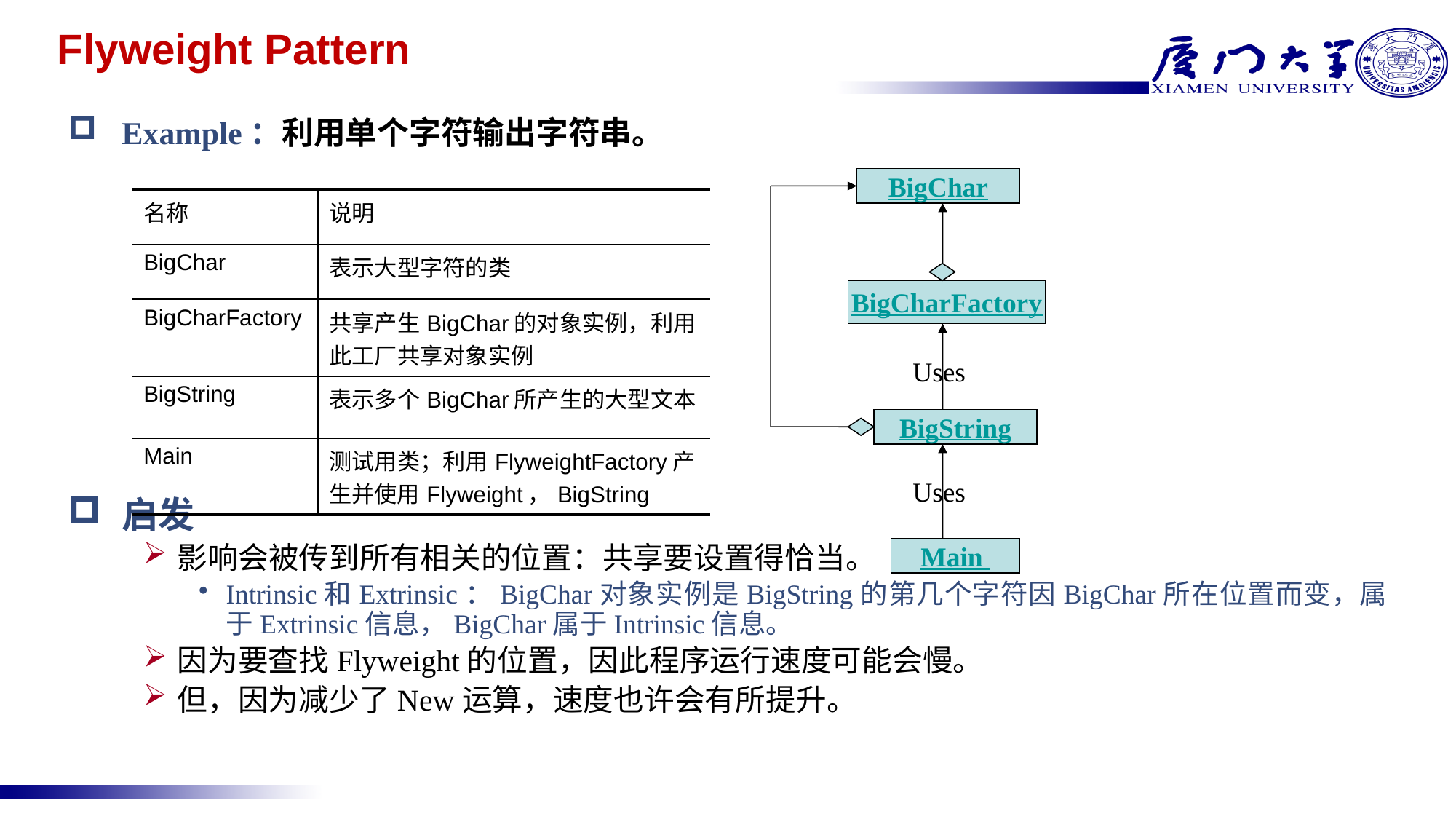

# Flyweight Pattern
Example：利用单个字符输出字符串。

启发
影响会被传到所有相关的位置：共享要设置得恰当。
Intrinsic和Extrinsic：BigChar对象实例是BigString的第几个字符因BigChar所在位置而变，属于Extrinsic信息，BigChar属于Intrinsic信息。
因为要查找Flyweight的位置，因此程序运行速度可能会慢。
但，因为减少了New运算，速度也许会有所提升。

BigChar

| 名称 | 说明 |
| --- | --- |
| BigChar | 表示大型字符的类 |
| BigCharFactory | 共享产生BigChar的对象实例，利用此工厂共享对象实例 |
| BigString | 表示多个BigChar所产生的大型文本 |
| Main | 测试用类；利用FlyweightFactory产生并使用Flyweight，BigString |

BigCharFactory

Uses
BigString

Uses
Main